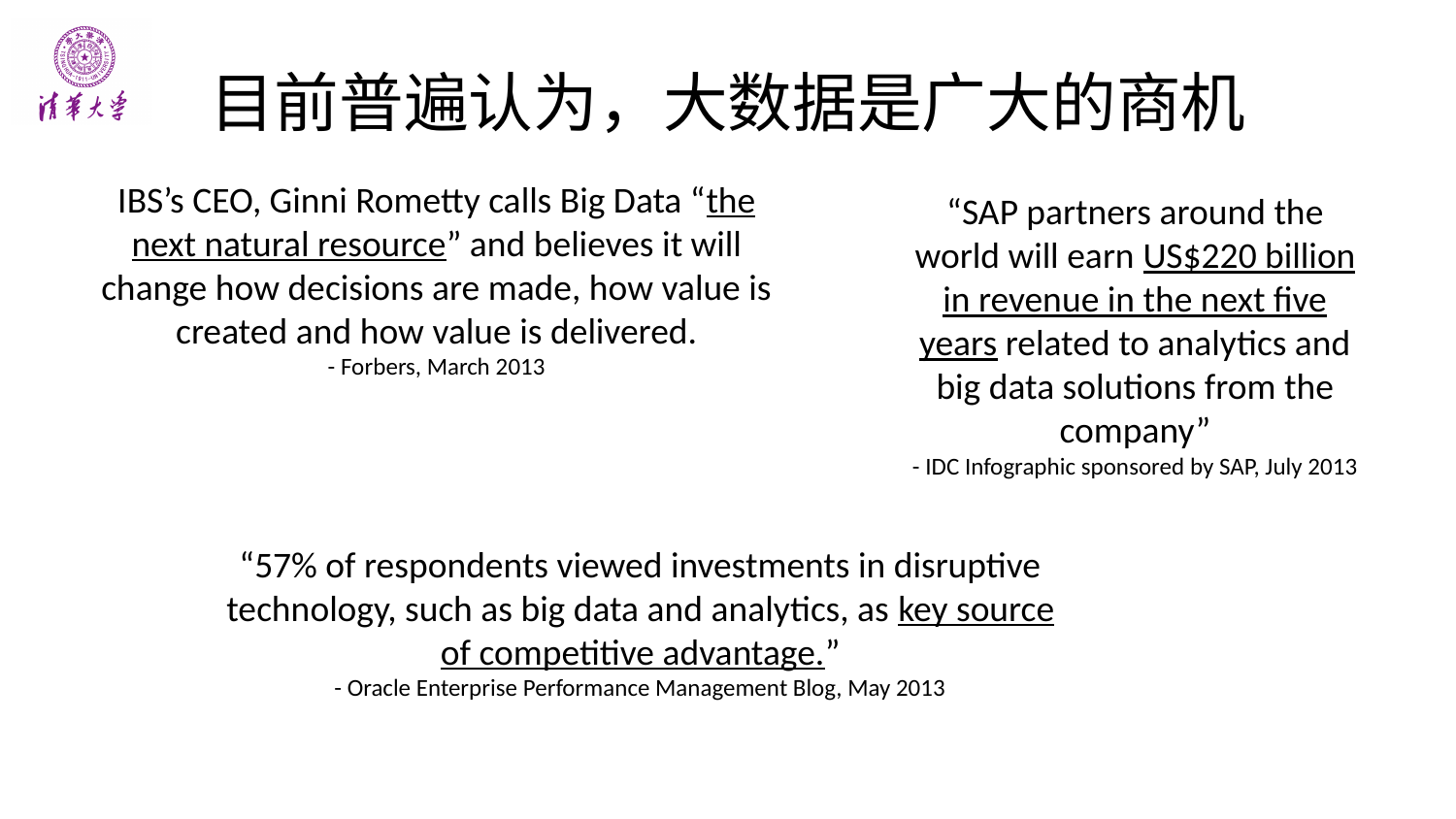

# 目前普遍认为，大数据是广大的商机
IBS’s CEO, Ginni Rometty calls Big Data “the next natural resource” and believes it will change how decisions are made, how value is created and how value is delivered.
- Forbers, March 2013
“SAP partners around the world will earn US$220 billion in revenue in the next five years related to analytics and big data solutions from the company”
- IDC Infographic sponsored by SAP, July 2013

“57% of respondents viewed investments in disruptive technology, such as big data and analytics, as key source of competitive advantage.”
- Oracle Enterprise Performance Management Blog, May 2013